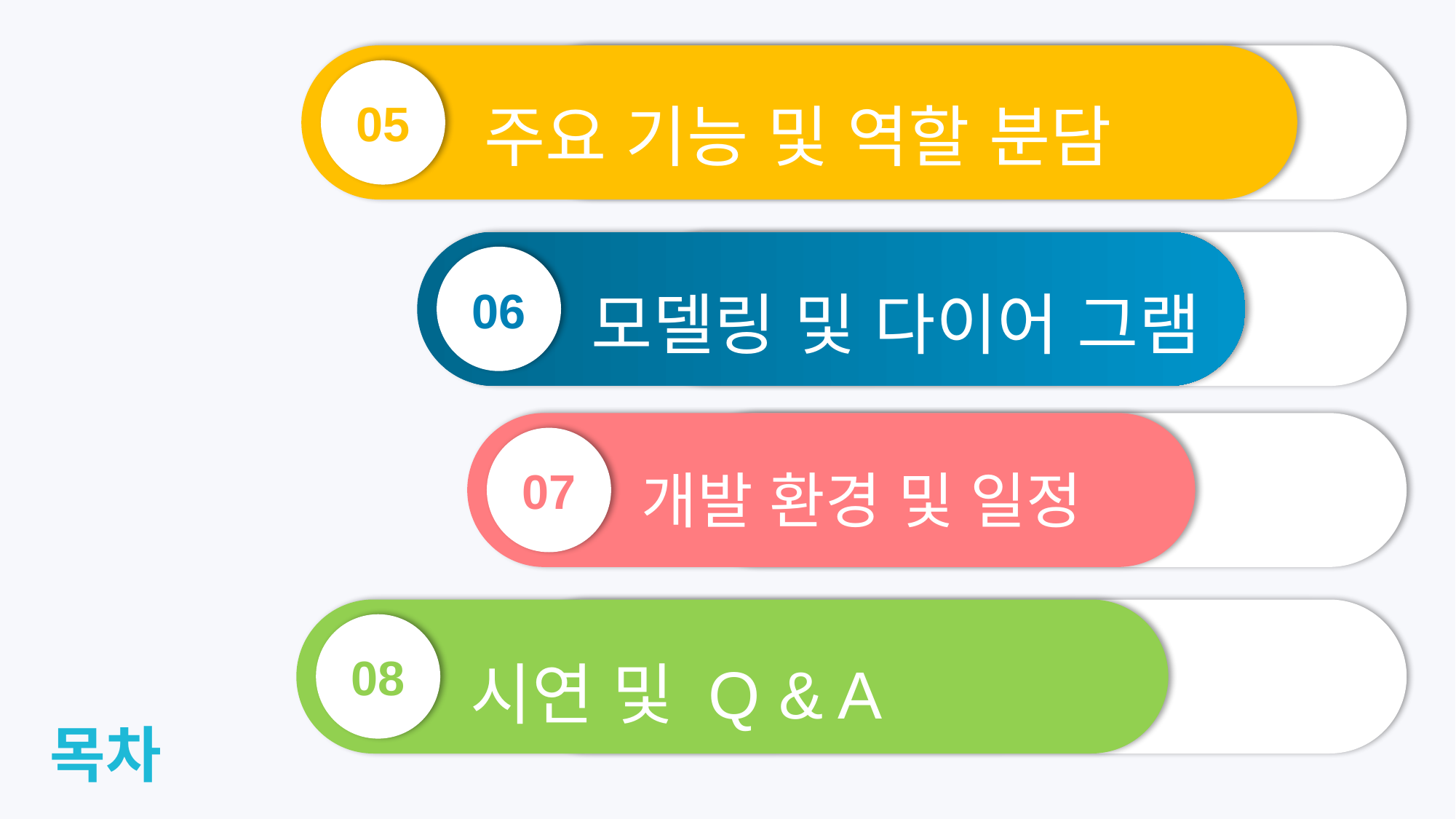

주요 기능 및 역할 분담

05

모델링 및 다이어 그램
06

개발 환경 및 일정
07

시연 및 Q & A
08
목차